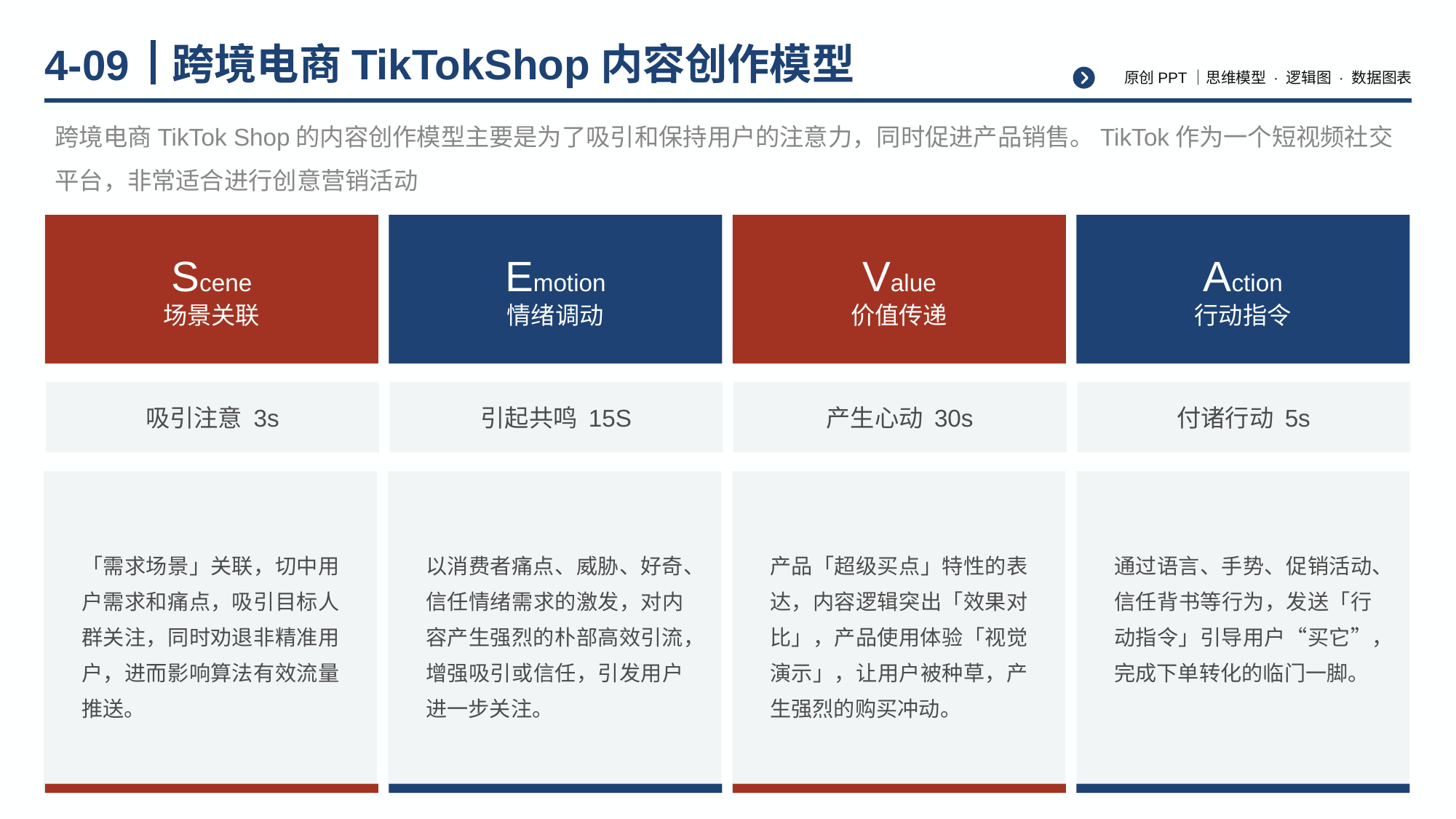

# 跨境电商TikTokShop内容创作模型
4-09
跨境电商TikTok Shop的内容创作模型主要是为了吸引和保持用户的注意力，同时促进产品销售。TikTok作为一个短视频社交平台，非常适合进行创意营销活动
Scene
场景关联
Emotion
情绪调动
Value
价值传递
Action
行动指令
吸引注意 3s
引起共鸣 15S
产生心动 30s
付诸行动 5s

「需求场景」关联，切中用户需求和痛点，吸引目标人群关注，同时劝退非精准用户，进而影响算法有效流量推送。
以消费者痛点、威胁、好奇、信任情绪需求的激发，对内容产生强烈的朴部高效引流，增强吸引或信任，引发用户进一步关注。
产品「超级买点」特性的表达，内容逻辑突出「效果对比」，产品使用体验「视觉演示」，让用户被种草，产生强烈的购买冲动。
通过语言、手势、促销活动、信任背书等行为，发送「行动指令」引导用户“买它”，完成下单转化的临门一脚。